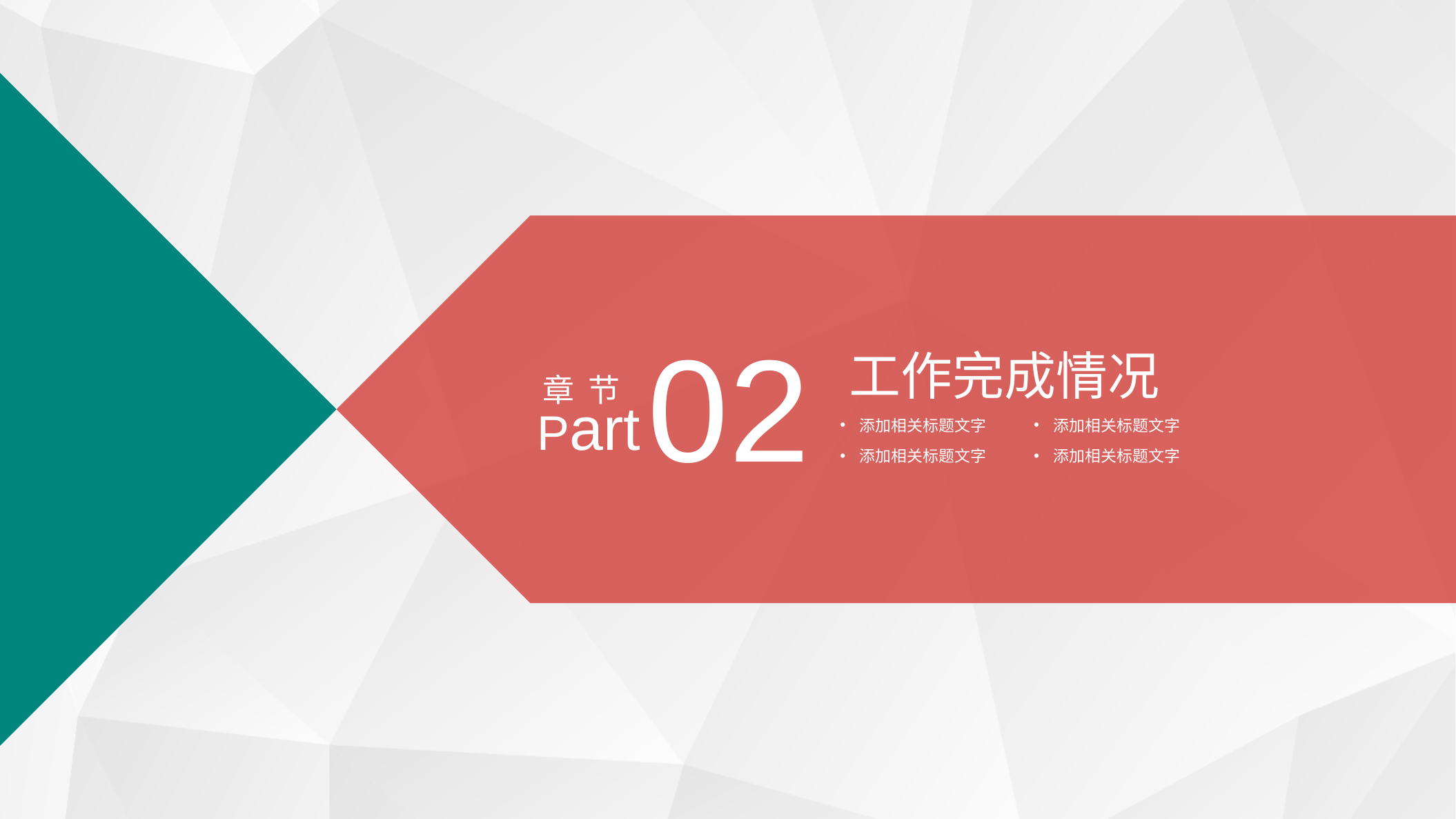

02
工作完成情况
章  节
Part
添加相关标题文字
添加相关标题文字
添加相关标题文字
添加相关标题文字